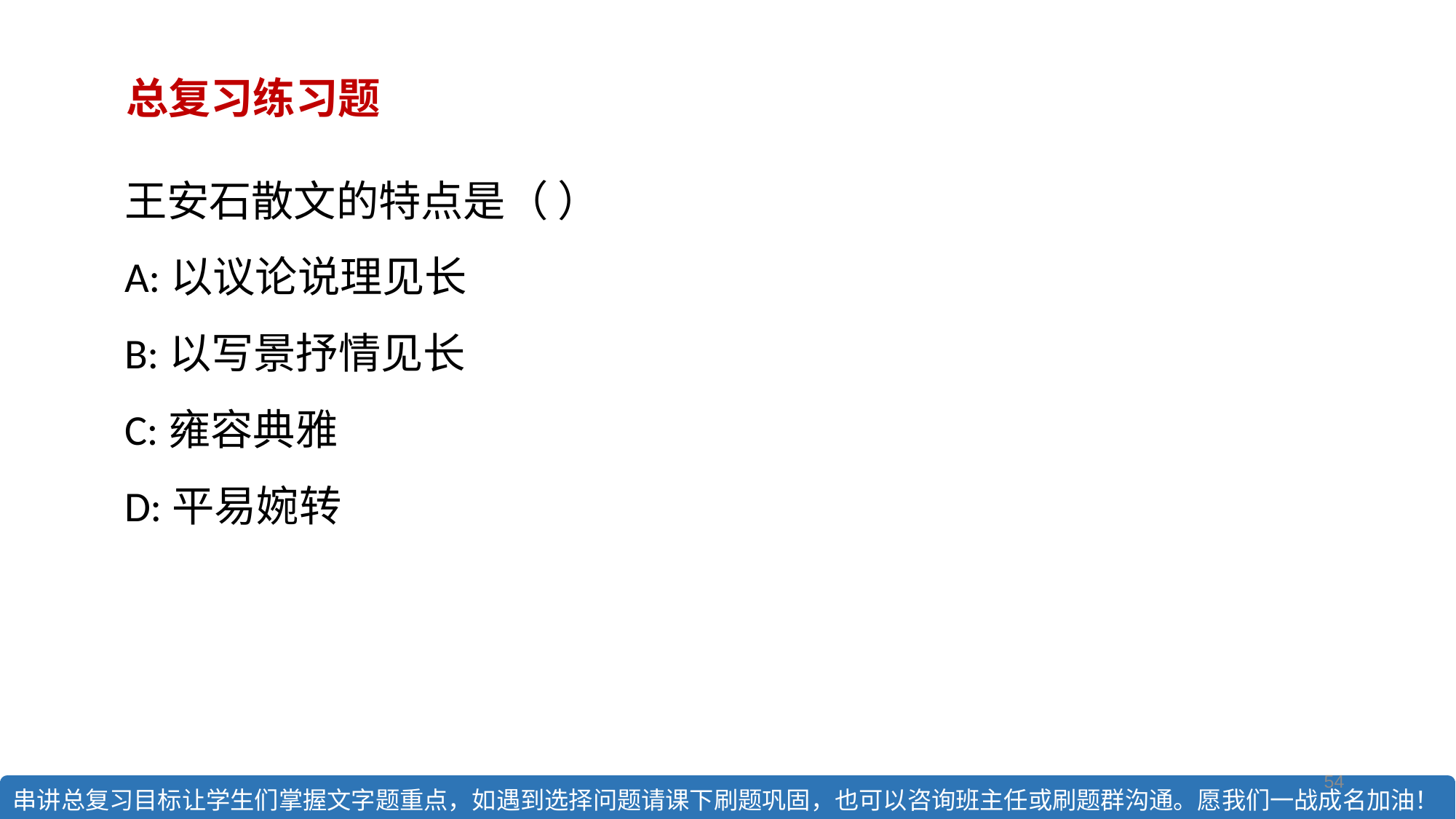

总复习练习题
王安石散文的特点是（ ）
A:以议论说理见长
B:以写景抒情见长
C:雍容典雅
D:平易婉转
54